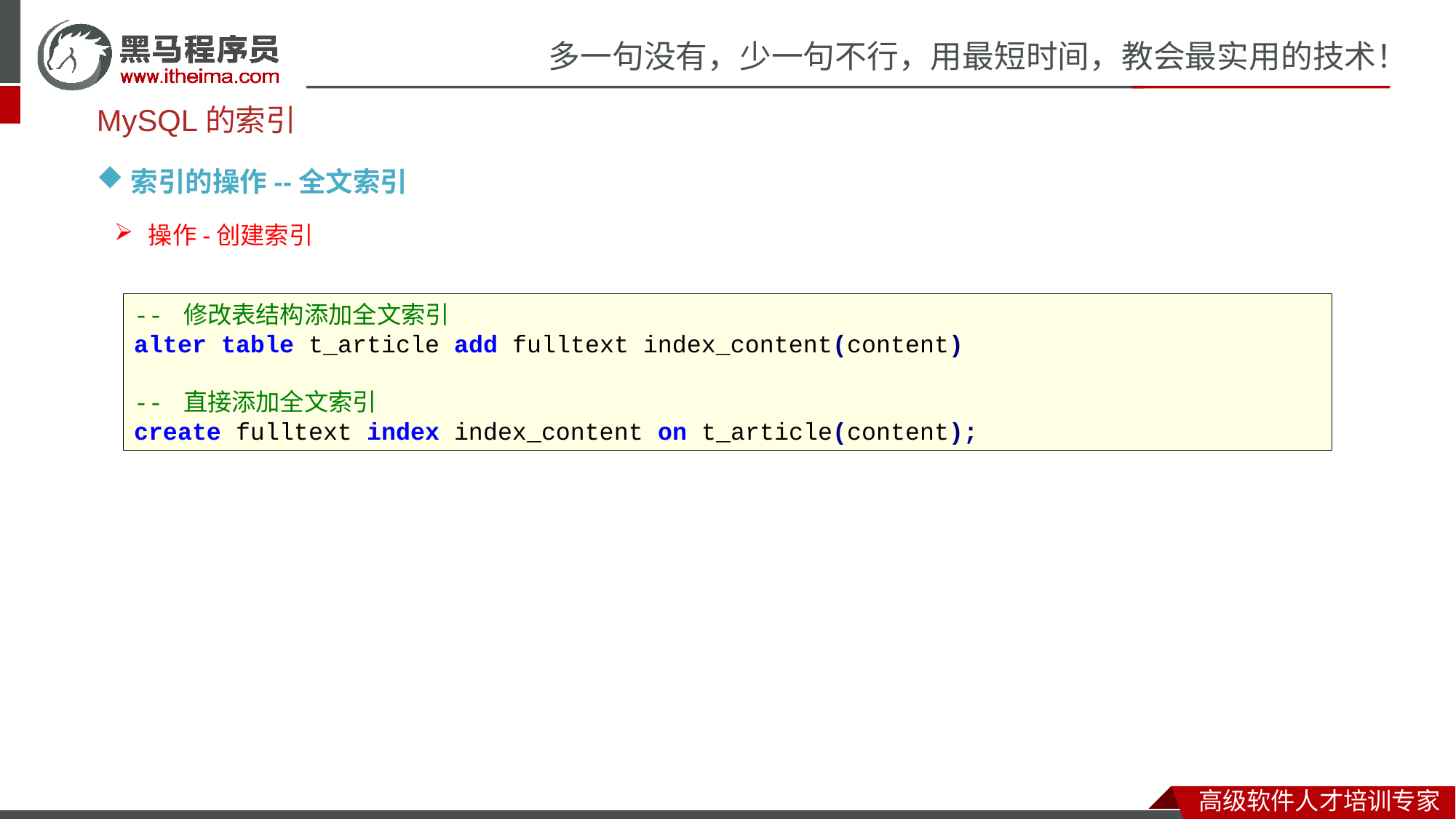

MySQL的索引
索引的操作--全文索引
操作-创建索引
-- 修改表结构添加全文索引
alter table t_article add fulltext index_content(content)

-- 直接添加全文索引
create fulltext index index_content on t_article(content);